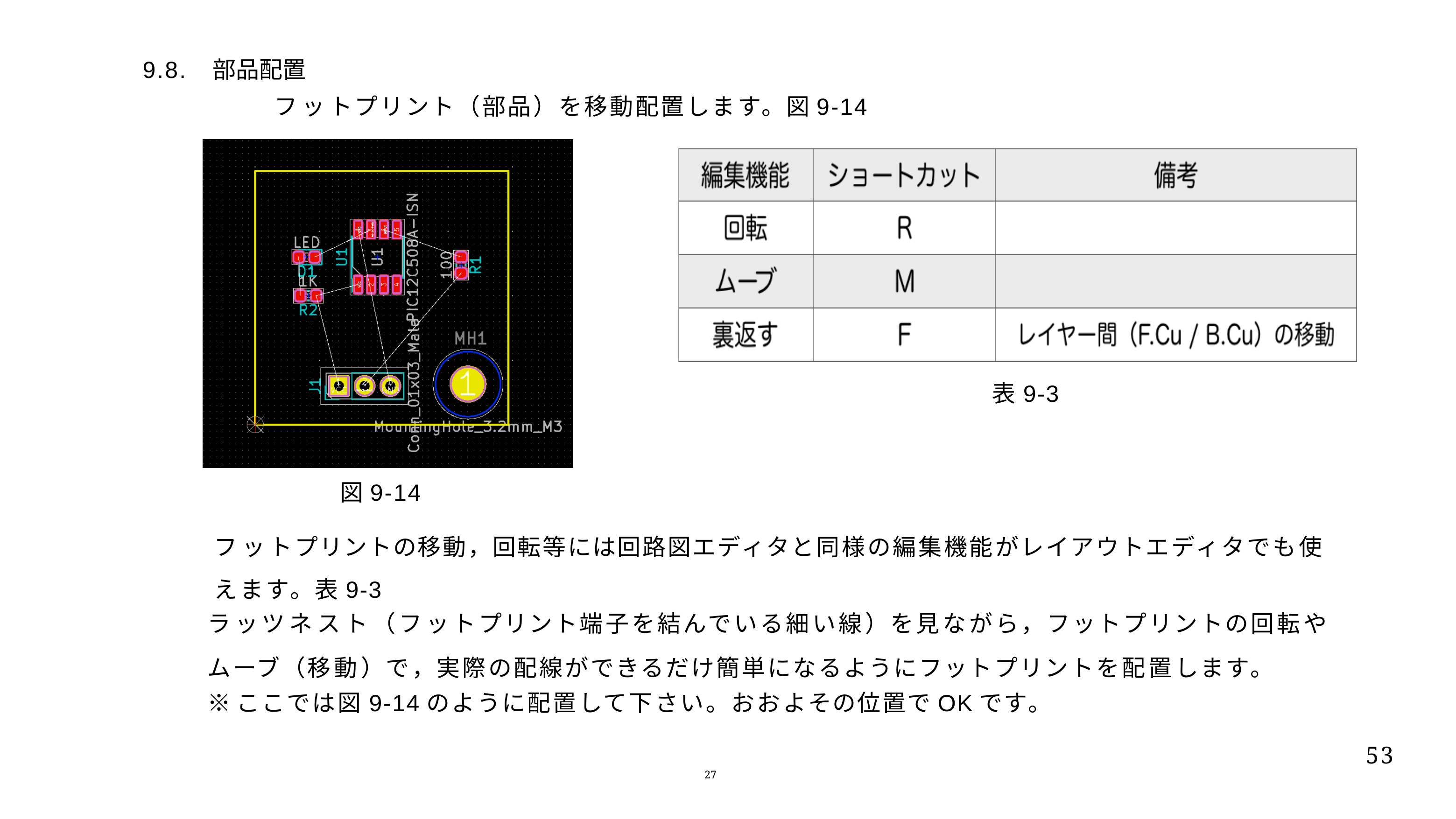

9.8.	部品配置
フットプリント（部品）を移動配置します。図9-14

表9-3
図9-14
フットプリントの移動，回転等には回路図エディタと同様の編集機能がレイアウトエディタでも使 えます。表9-3
ラッツネスト（フットプリント端子を結んでいる細い線）を見ながら，フットプリントの回転や ムーブ（移動）で，実際の配線ができるだけ簡単になるようにフットプリントを配置します。
※ここでは図9-14のように配置して下さい。おおよその位置でOKです。
53
27